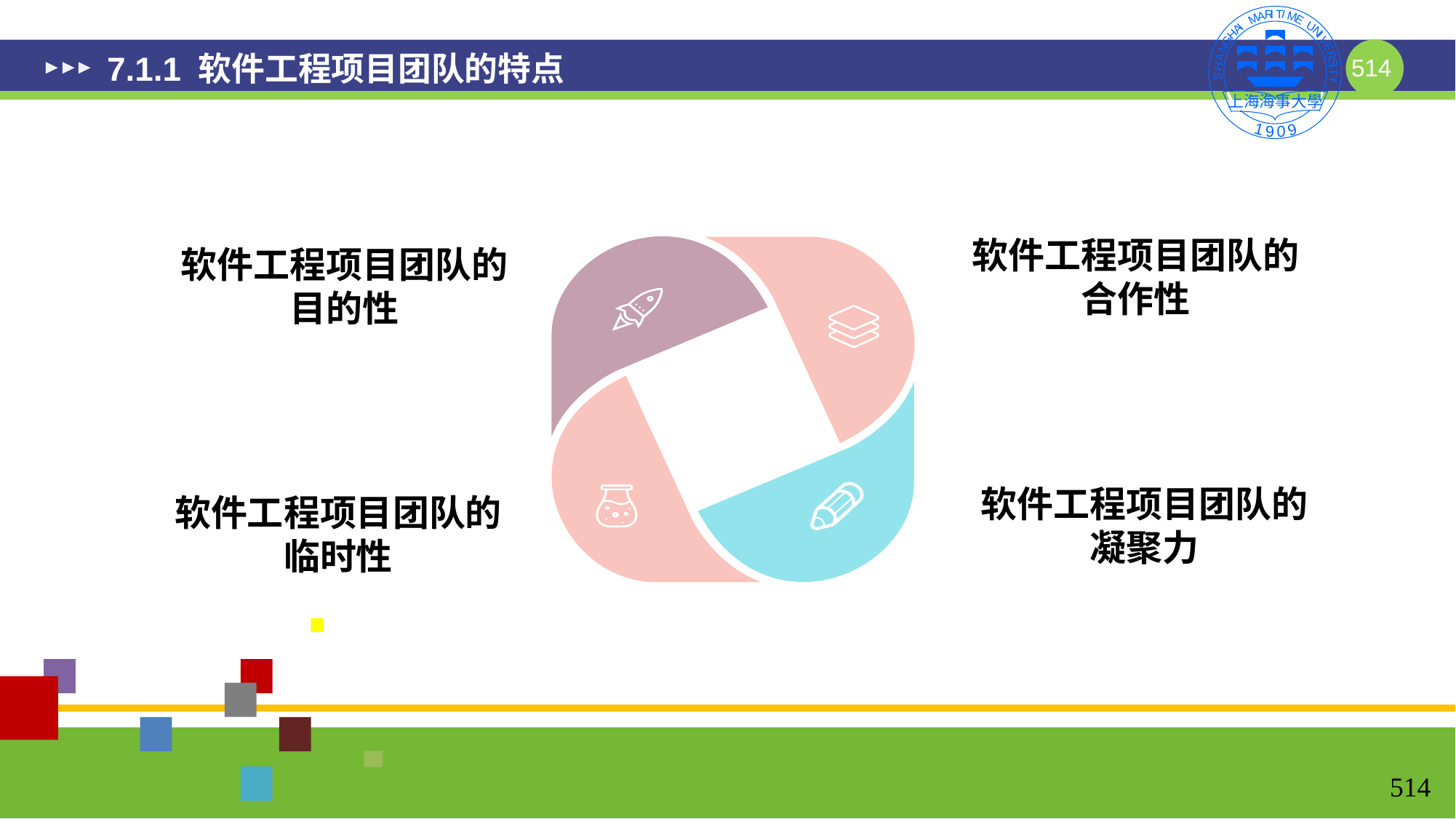

# 7.1.1 软件工程项目团队的特点
软件工程项目团队的合作性
软件工程项目团队的目的性

软件工程项目团队的凝聚力
软件工程项目团队的临时性

514

514